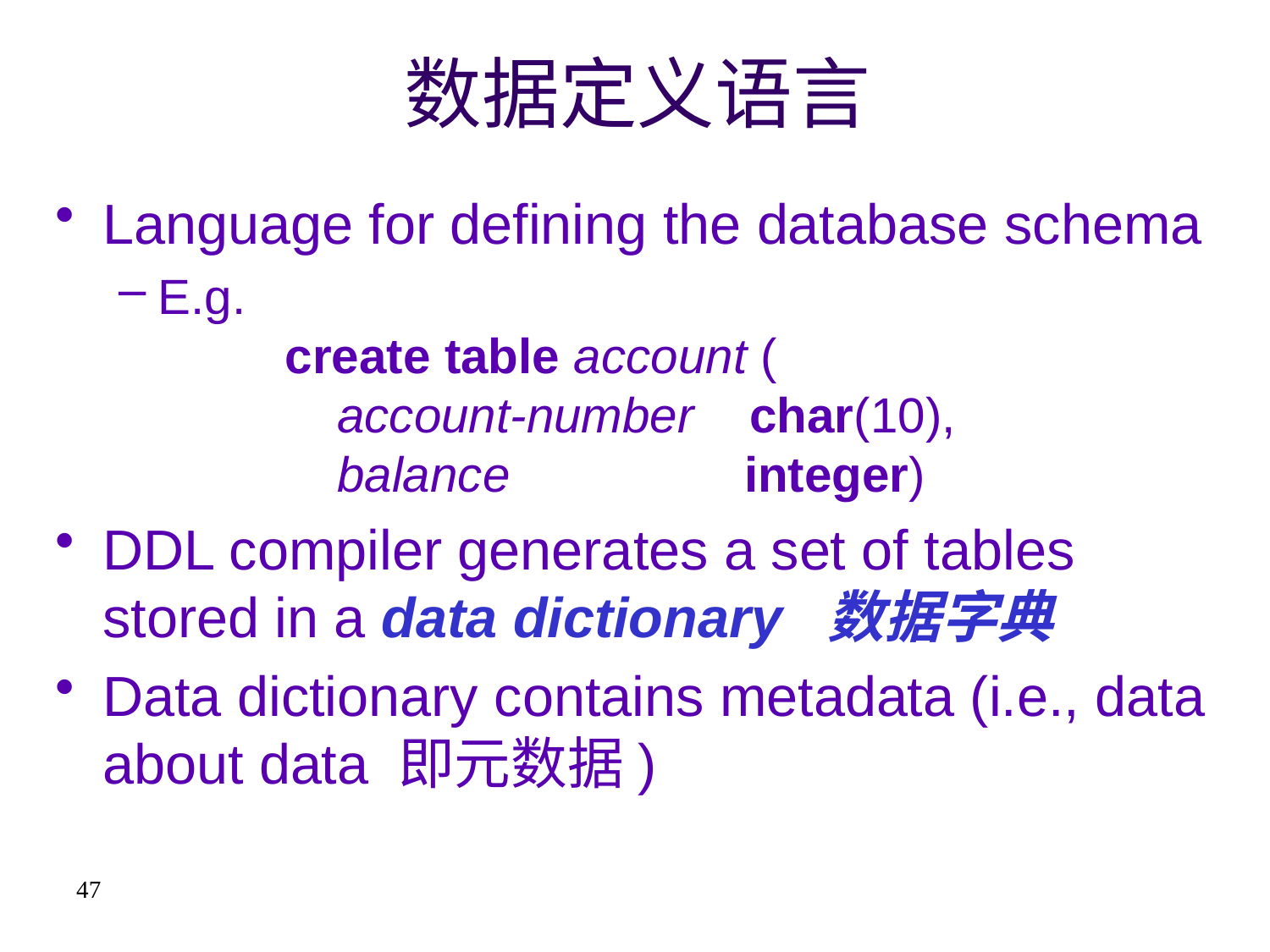

# 数据定义语言
Language for defining the database schema
E.g.
	create table account (
             account-number    char(10),
             balance                 integer)
DDL compiler generates a set of tables stored in a data dictionary  数据字典
Data dictionary contains metadata (i.e., data about data 即元数据)

47